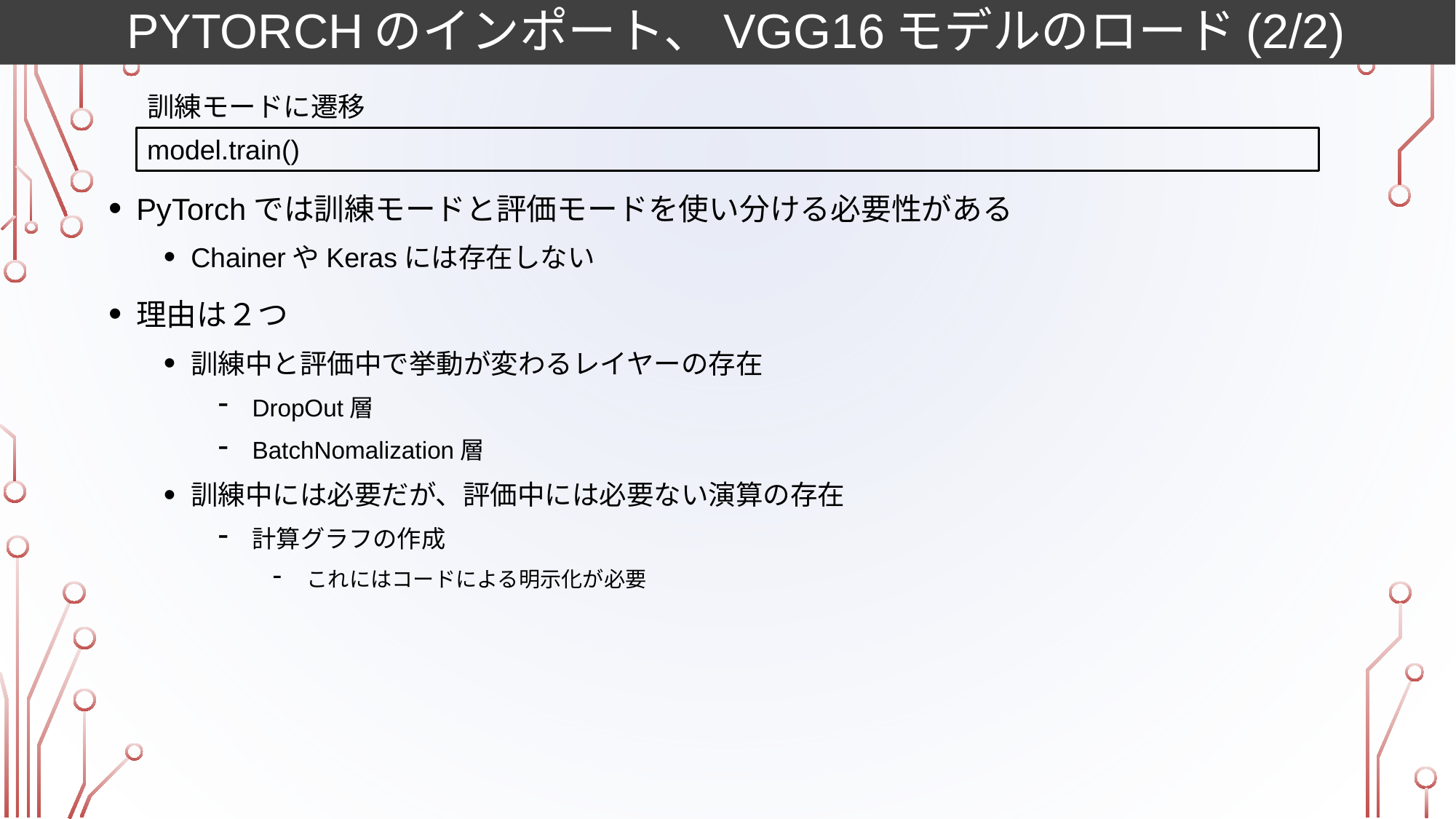

# PyTorchのインポート、VGG16モデルのロード(2/2)

PyTorchでは訓練モードと評価モードを使い分ける必要性がある
ChainerやKerasには存在しない
理由は２つ
訓練中と評価中で挙動が変わるレイヤーの存在
DropOut層
BatchNomalization層
訓練中には必要だが、評価中には必要ない演算の存在
計算グラフの作成
これにはコードによる明示化が必要
訓練モードに遷移
model.train()